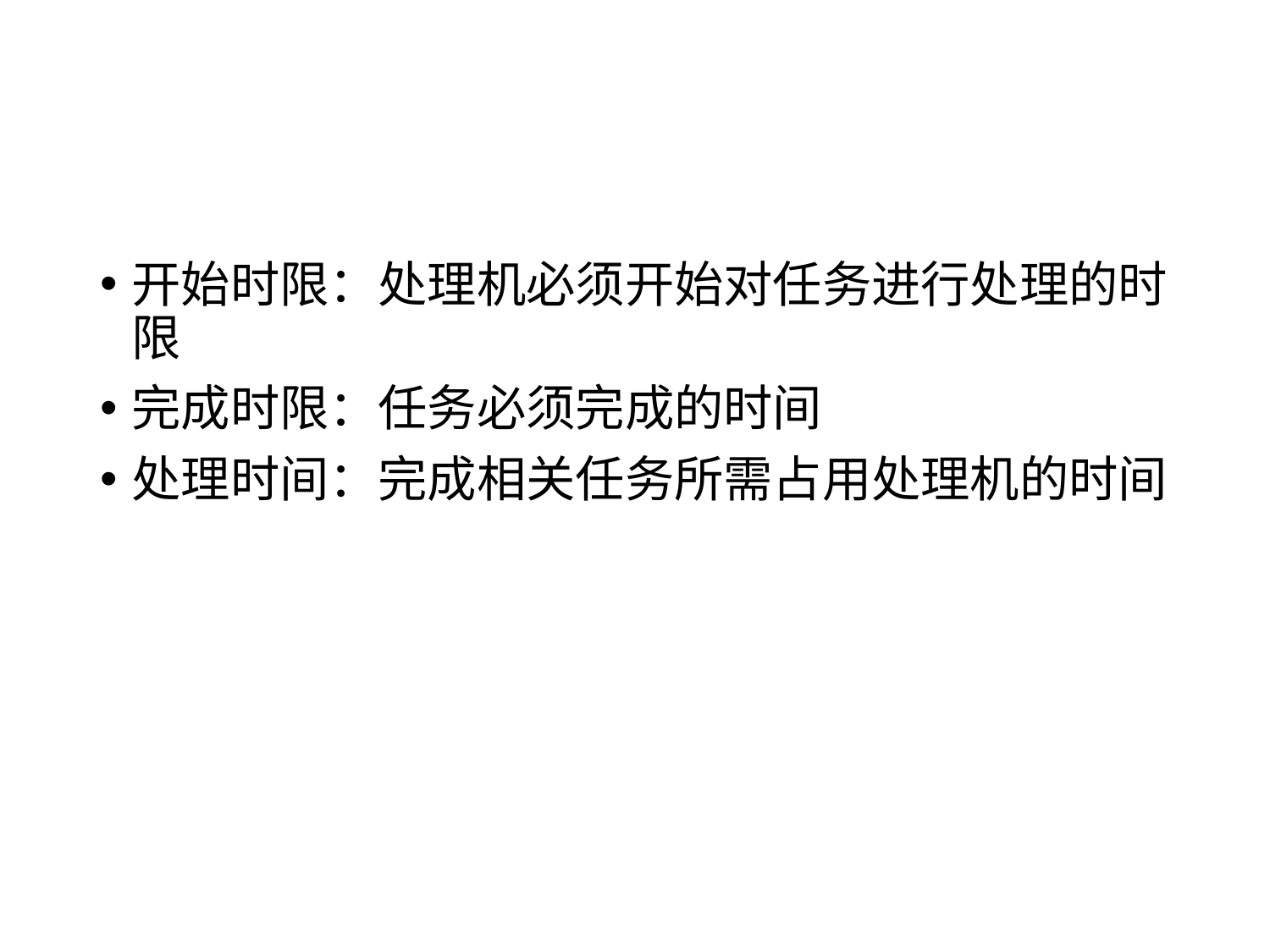

#
开始时限：处理机必须开始对任务进行处理的时限
完成时限：任务必须完成的时间
处理时间：完成相关任务所需占用处理机的时间